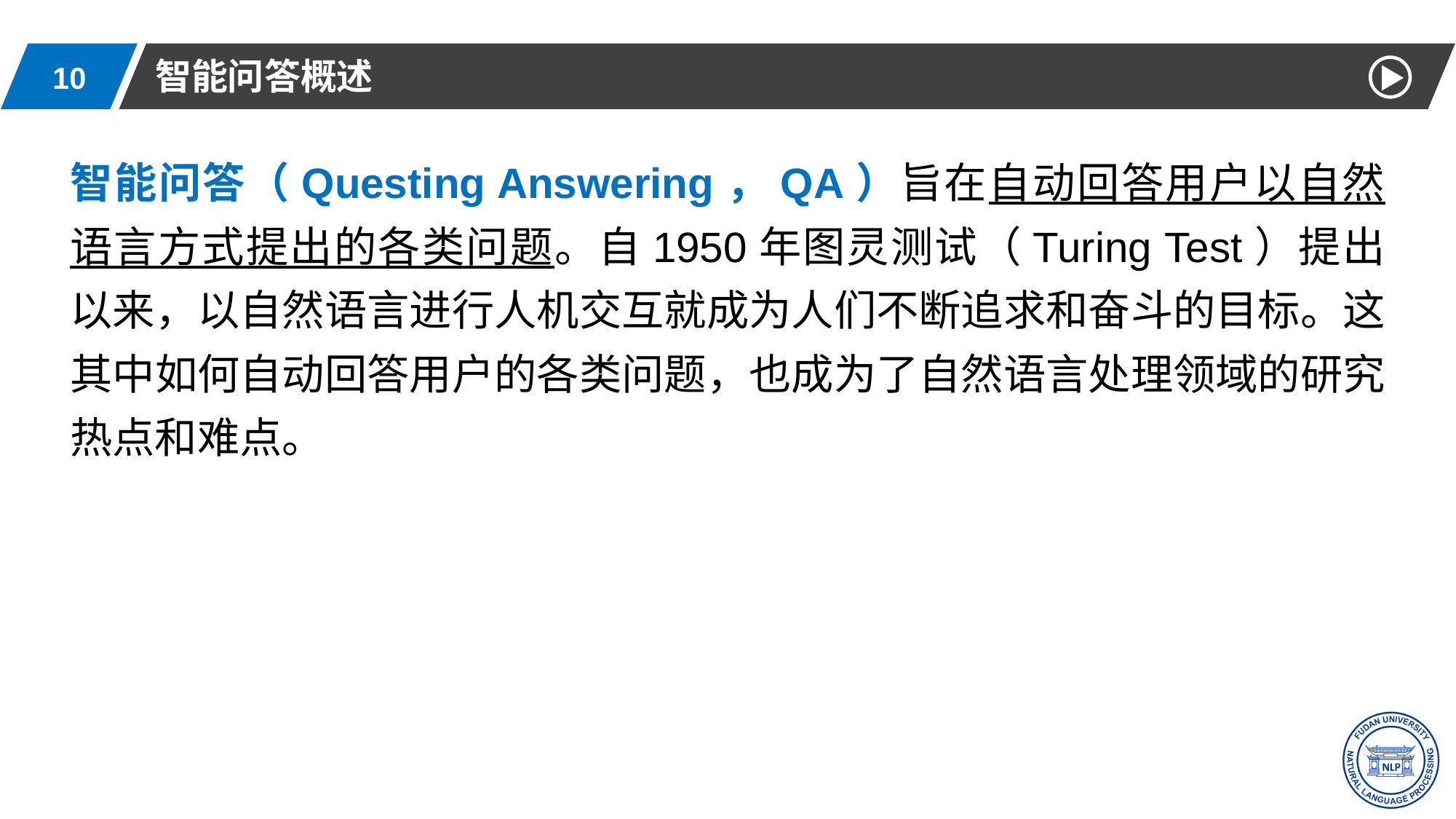

智能问答概述
10

智能问答（Questing Answering，QA）旨在自动回答用户以自然语言方式提出的各类问题。自1950年图灵测试（Turing Test）提出以来，以自然语言进行人机交互就成为人们不断追求和奋斗的目标。这其中如何自动回答用户的各类问题，也成为了自然语言处理领域的研究热点和难点。
3